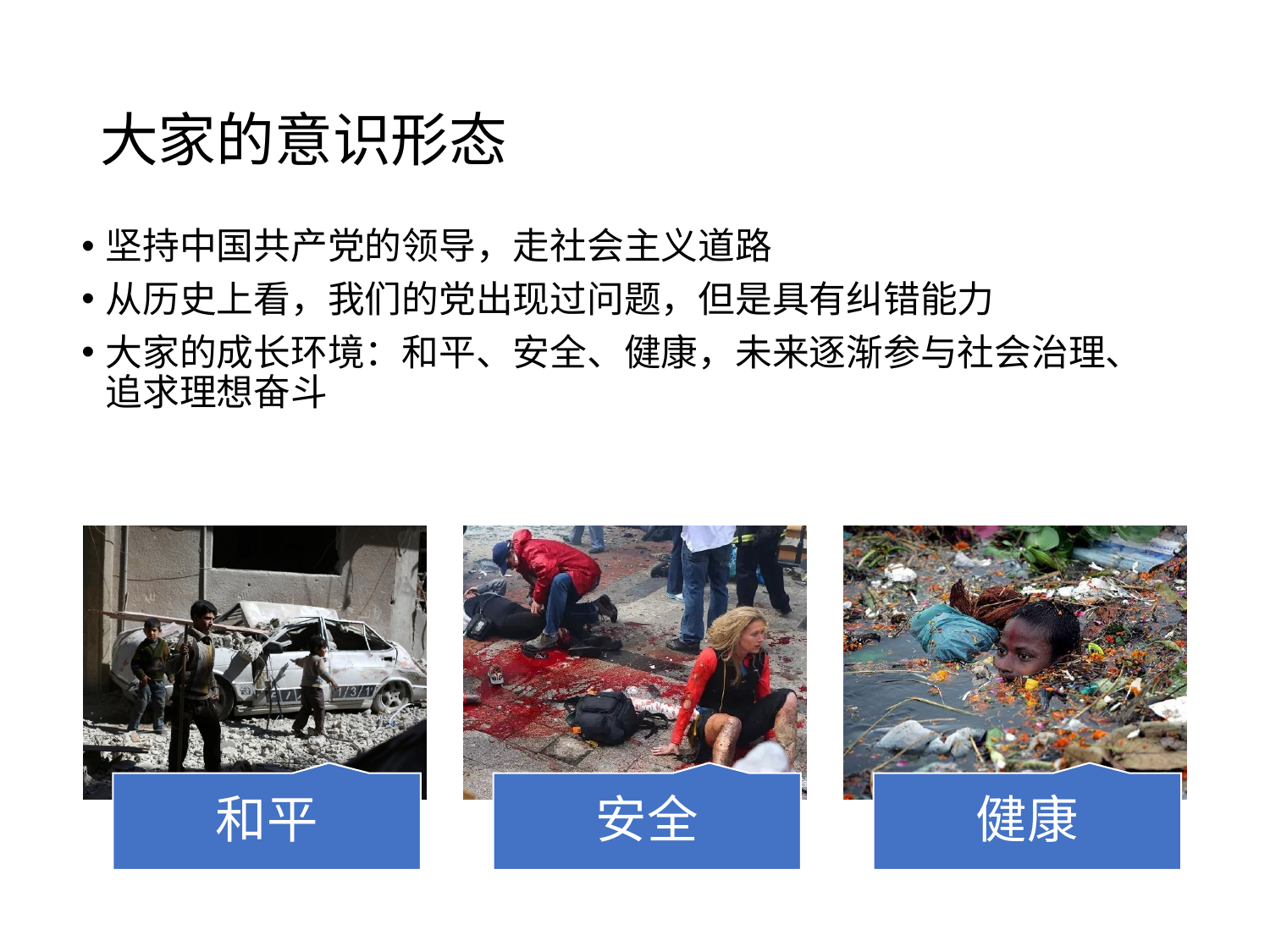

# 大家的意识形态
坚持中国共产党的领导，走社会主义道路
从历史上看，我们的党出现过问题，但是具有纠错能力
大家的成长环境：和平、安全、健康，未来逐渐参与社会治理、追求理想奋斗
和平
安全
健康